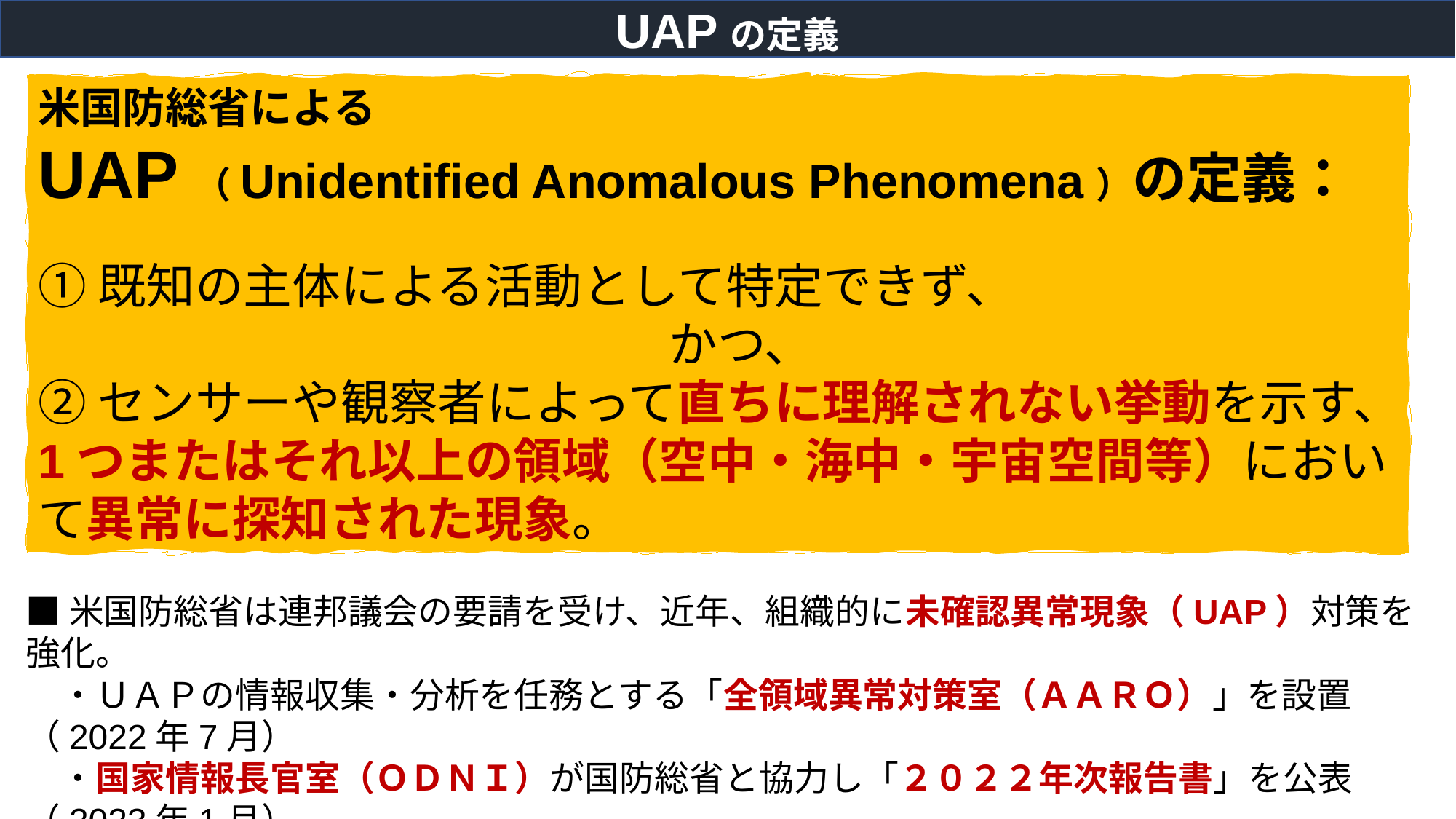

UAPの定義
米国防総省による
UAP（Unidentified Anomalous Phenomena）の定義：

①既知の主体による活動として特定できず、
　　　　　　　　　　　　　かつ、
②センサーや観察者によって直ちに理解されない挙動を示す、
1つまたはそれ以上の領域（空中・海中・宇宙空間等）において異常に探知された現象。
■米国防総省は連邦議会の要請を受け、近年、組織的に未確認異常現象（UAP）対策を強化。
　・ＵＡＰの情報収集・分析を任務とする「全領域異常対策室（ＡＡＲＯ）」を設置（2022年7月）
　・国家情報長官室（ＯＤＮＩ）が国防総省と協力し「２０２２年次報告書」を公表（2023年1月）
　・国防総省がＯＤＮＩと共に「ＵＡＰに関する２０２３年次報告書」を公表（2023年10月）
■ＡＡＲＯのWeb Siteを公開し、ＵＡＰの動画や分析結果を公表する等、随時情報を発信。